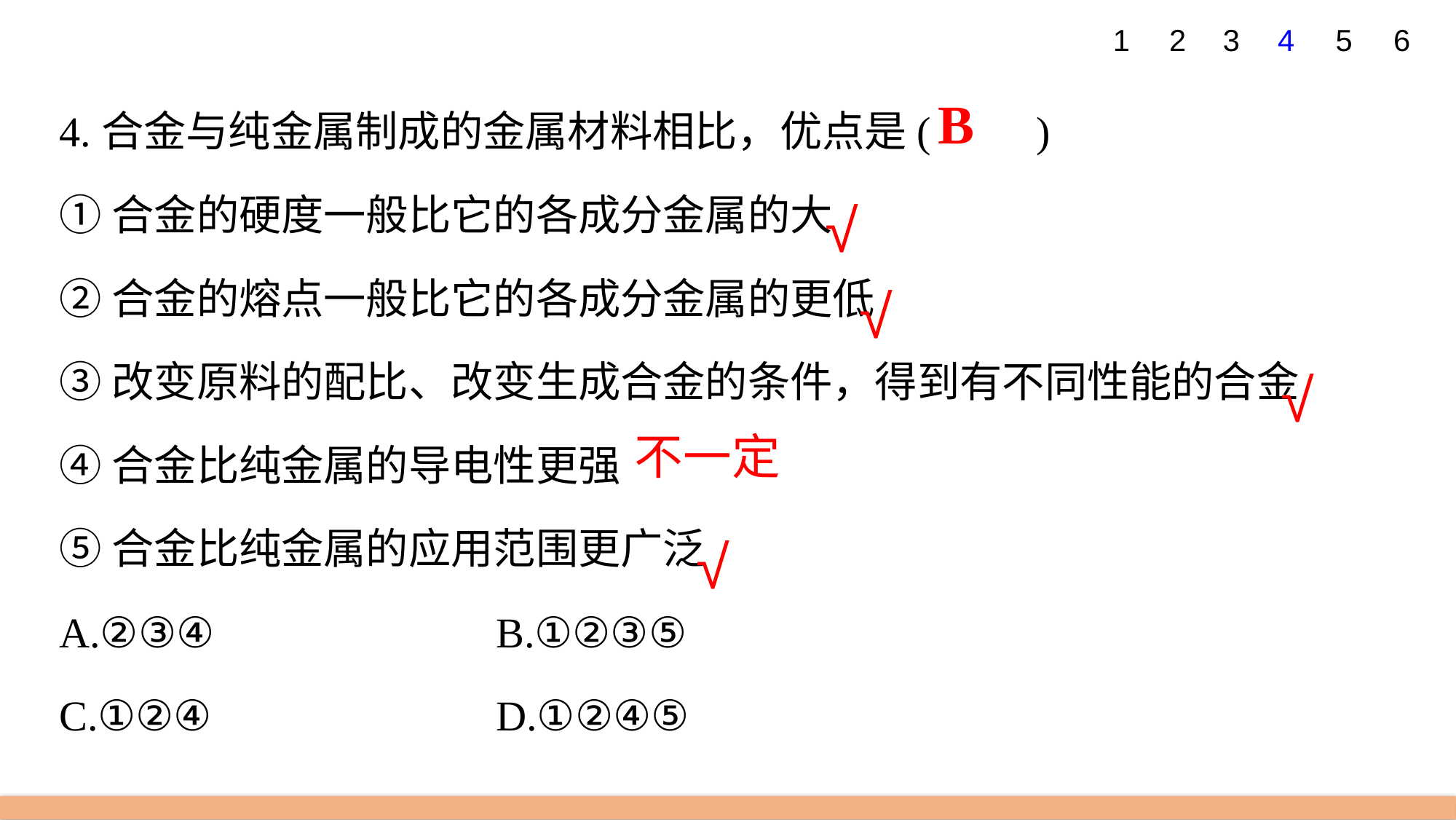

1
2
3
4
5
6
4.合金与纯金属制成的金属材料相比，优点是(　　)
①合金的硬度一般比它的各成分金属的大
②合金的熔点一般比它的各成分金属的更低
③改变原料的配比、改变生成合金的条件，得到有不同性能的合金
④合金比纯金属的导电性更强
⑤合金比纯金属的应用范围更广泛
A.②③④  			B.①②③⑤
C.①②④  			D.①②④⑤
B
√
√
√
不一定
√